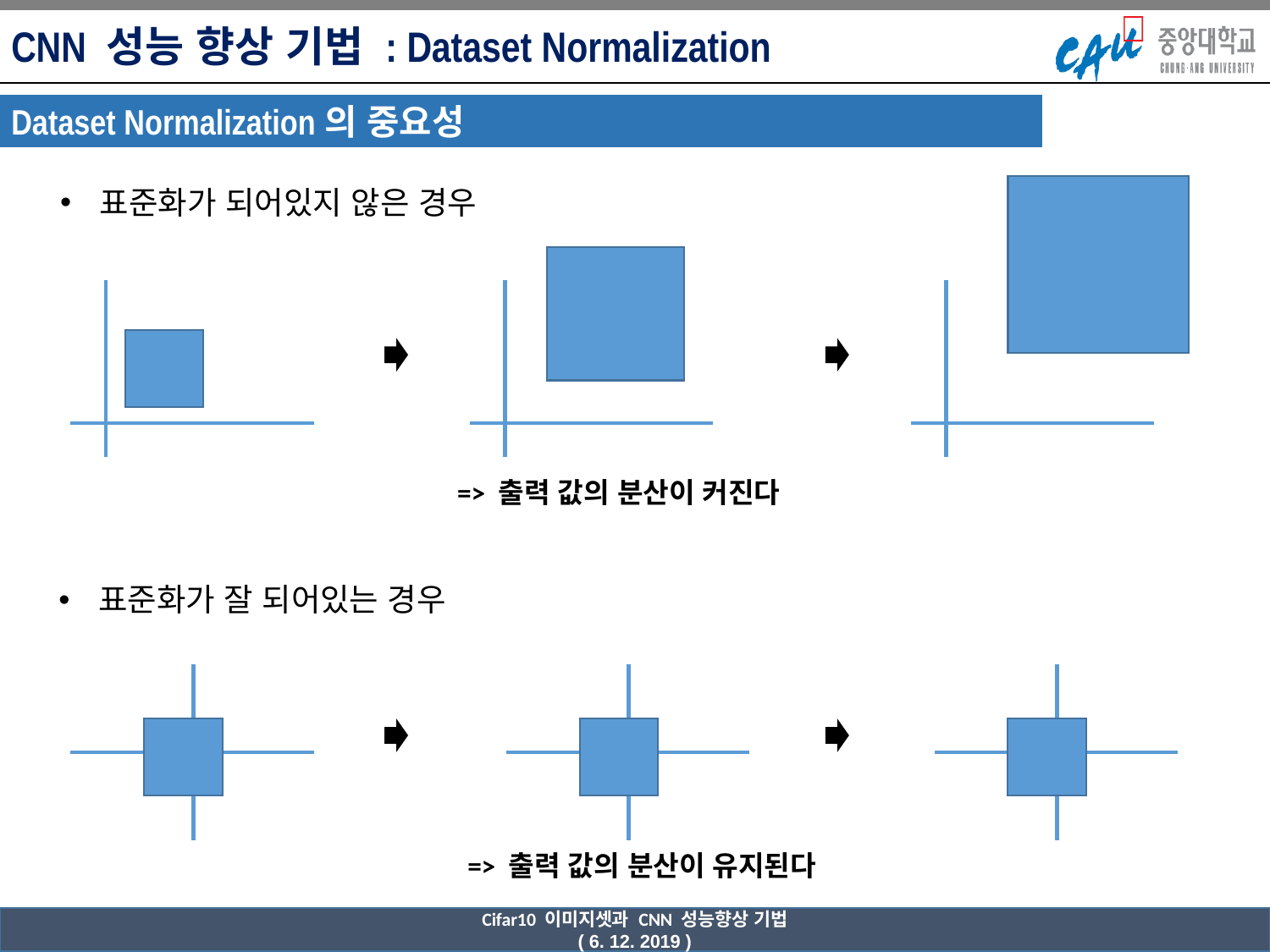

CNN 성능 향상 기법 : Dataset Normalization
Dataset Normalization의 중요성
표준화가 되어있지 않은 경우

=> 출력 값의 분산이 커진다
표준화가 잘 되어있는 경우

=> 출력 값의 분산이 유지된다